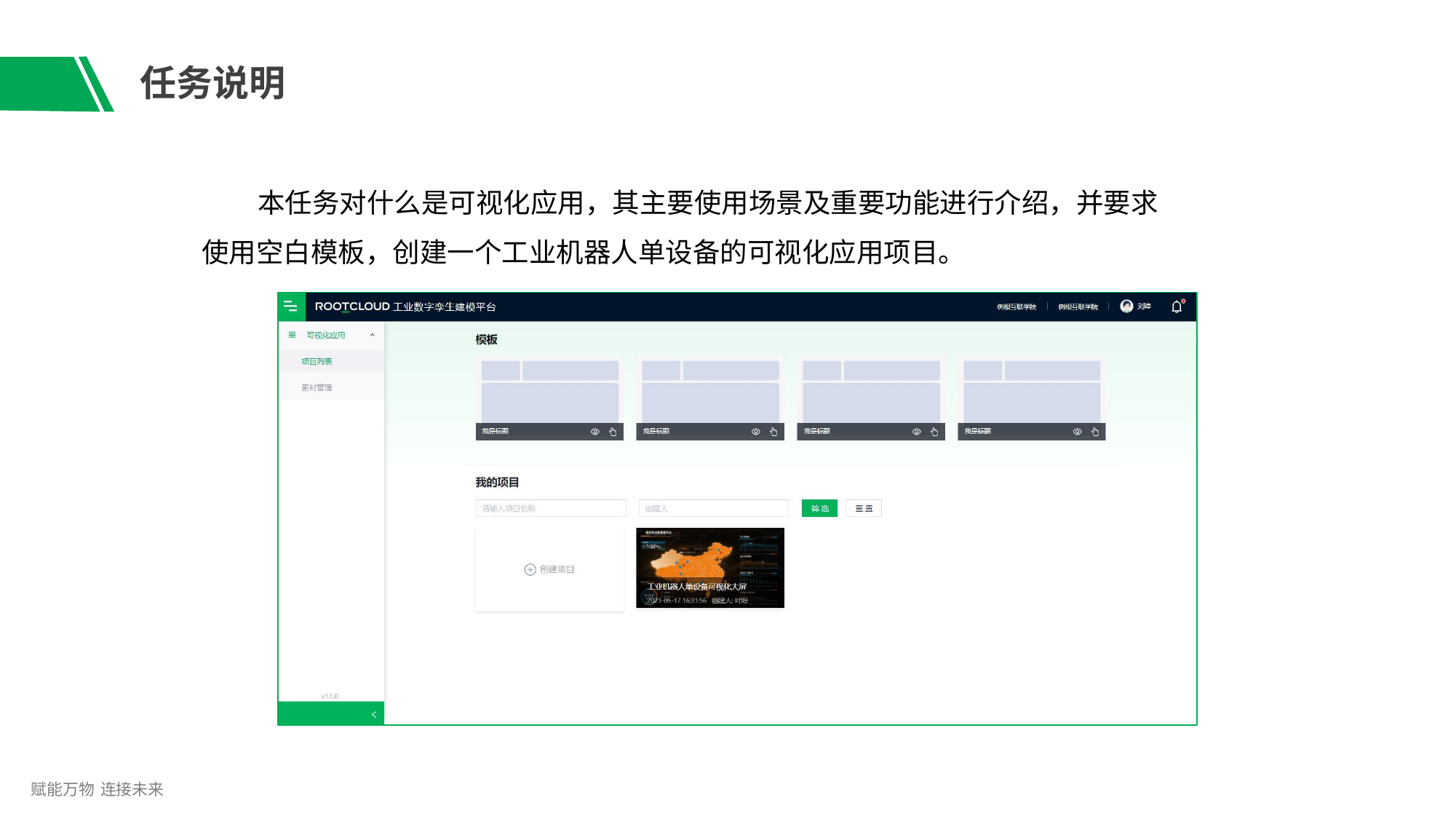

# 任务说明
本任务对什么是可视化应用，其主要使用场景及重要功能进行介绍，并要求 使用空白模板，创建一个工业机器人单设备的可视化应用项目。

赋能万物 连接未来